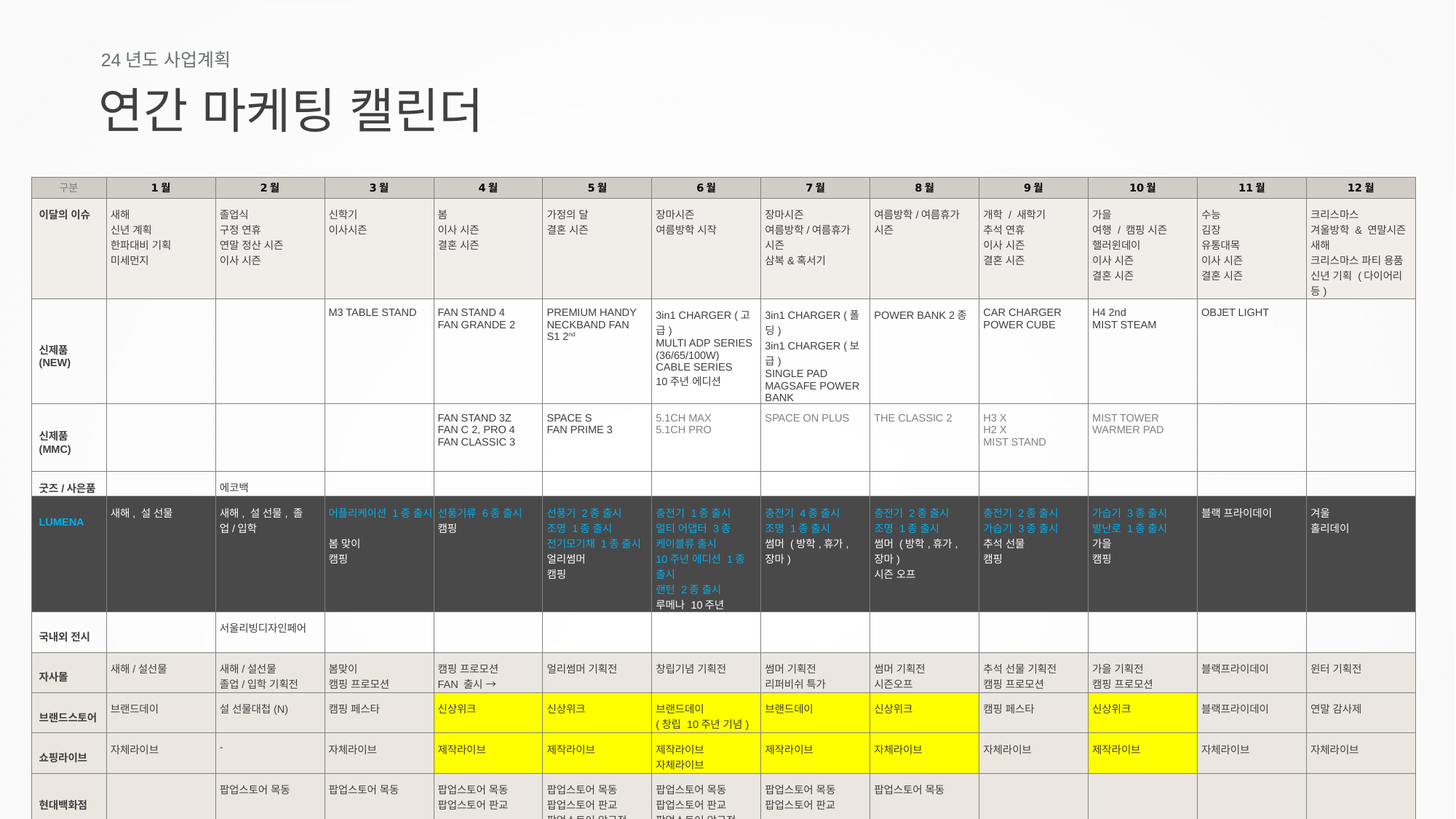

24년도 사업계획
연간 마케팅 캘린더
| 구분 | 1월 | 2월 | 3월 | 4월 | 5월 | 6월 | 7월 | 8월 | 9월 | 10월 | 11월 | 12월 |
| --- | --- | --- | --- | --- | --- | --- | --- | --- | --- | --- | --- | --- |
| 이달의 이슈 | 새해 신년 계획 한파대비 기획 미세먼지 | 졸업식 구정 연휴 연말 정산 시즌 이사 시즌 | 신학기 이사시즌 | 봄 이사 시즌 결혼 시즌 | 가정의 달 결혼 시즌 | 장마시즌 여름방학 시작 | 장마시즌 여름방학/여름휴가 시즌 삼복&혹서기 | 여름방학/여름휴가 시즌 | 개학 / 새학기 추석 연휴 이사 시즌 결혼 시즌 | 가을 여행 / 캠핑 시즌 핼러윈데이 이사 시즌 결혼 시즌 | 수능 김장 유통대목 이사 시즌 결혼 시즌 | 크리스마스 겨울방학 & 연말시즌 새해 크리스마스 파티 용품 신년 기획 (다이어리 등) |
| 신제품 (NEW) |  |  | M3 TABLE STAND | FAN STAND 4 FAN GRANDE 2 | PREMIUM HANDY NECKBAND FAN S1 2nd | 3in1 CHARGER (고급) MULTI ADP SERIES (36/65/100W) CABLE SERIES 10주년 에디션 | 3in1 CHARGER (폴딩) 3in1 CHARGER (보급) SINGLE PAD MAGSAFE POWER BANK | POWER BANK 2종 | CAR CHARGER POWER CUBE | H4 2nd MIST STEAM | OBJET LIGHT |  |
| 신제품 (MMC) |  |  |  | FAN STAND 3Z FAN C 2, PRO 4 FAN CLASSIC 3 | SPACE S FAN PRIME 3 | 5.1CH MAX 5.1CH PRO | SPACE ON PLUS | THE CLASSIC 2 | H3 X H2 X MIST STAND | MIST TOWER WARMER PAD |  |  |
| 굿즈/사은품 |  | 에코백 |  |  |  |  |  |  |  |  |  |  |
| LUMENA | 새해, 설 선물 | 새해, 설 선물, 졸업/입학 | 어플리케이션 1종 출시 봄 맞이 캠핑 | 선풍기류 6종 출시 캠핑 | 선풍기 2종 출시 조명 1종 출시 전기모기채 1종 출시 얼리썸머 캠핑 | 충전기 1종 출시 멀티 어댑터 3종 케이블류 출시 10주년 에디션 1종 출시 랜턴 2종 출시 루메나 10주년 | 충전기 4종 출시 조명 1종 출시 썸머 (방학,휴가,장마) | 충전기 2종 출시 조명 1종 출시 썸머 (방학,휴가,장마) 시즌 오프 | 충전기 2종 출시 가습기 3종 출시 추석 선물 캠핑 | 가습기 3종 출시 발난로 1종 출시 가을 캠핑 | 블랙 프라이데이 | 겨울 홀리데이 |
| 국내외 전시 |  | 서울리빙디자인페어 |  |  |  |  |  |  |  |  |  |  |
| 자사몰 | 새해/설선물 | 새해/설선물 졸업/입학 기획전 | 봄맞이 캠핑 프로모션 | 캠핑 프로모션 FAN 출시 → | 얼리썸머 기획전 | 창립기념 기획전 | 썸머 기획전 리퍼비쉬 특가 | 썸머 기획전 시즌오프 | 추석 선물 기획전 캠핑 프로모션 | 가을 기획전 캠핑 프로모션 | 블랙프라이데이 | 윈터 기획전 |
| 브랜드스토어 | 브랜드데이 | 설 선물대첩(N) | 캠핑 페스타 | 신상위크 | 신상위크 | 브랜드데이 (창립 10주년 기념) | 브랜드데이 | 신상위크 | 캠핑 페스타 | 신상위크 | 블랙프라이데이 | 연말 감사제 |
| 쇼핑라이브 | 자체라이브 | - | 자체라이브 | 제작라이브 | 제작라이브 | 제작라이브 자체라이브 | 제작라이브 | 자체라이브 | 자체라이브 | 제작라이브 | 자체라이브 | 자체라이브 |
| 현대백화점 |  | 팝업스토어 목동 | 팝업스토어 목동 | 팝업스토어 목동 팝업스토어 판교 | 팝업스토어 목동 팝업스토어 판교 팝업스토어 압구정 | 팝업스토어 목동 팝업스토어 판교 팝업스토어 압구정 | 팝업스토어 목동 팝업스토어 판교 | 팝업스토어 목동 |  |  |  |  |
| 신규영업 |  | 신세계 센텀 팝업스토어 제안 | 성수동 팝업 카페, 공간 협의 롯데면세점 부산 팝업 | 성수동 팝업 카페, 공간 협의 롯데면세점 부산 팝업 | 현대홈쇼핑 1회차 KT(POWER류) 협의 | 현대홈쇼핑 2회차 이마트 프리퀀시 사은품 공구왕 황부장 유튜브 | 현대홈쇼핑 3회차 |  |  |  | 공구왕 황부장 유튜브 | 이마트 프리퀀시 사은품 |